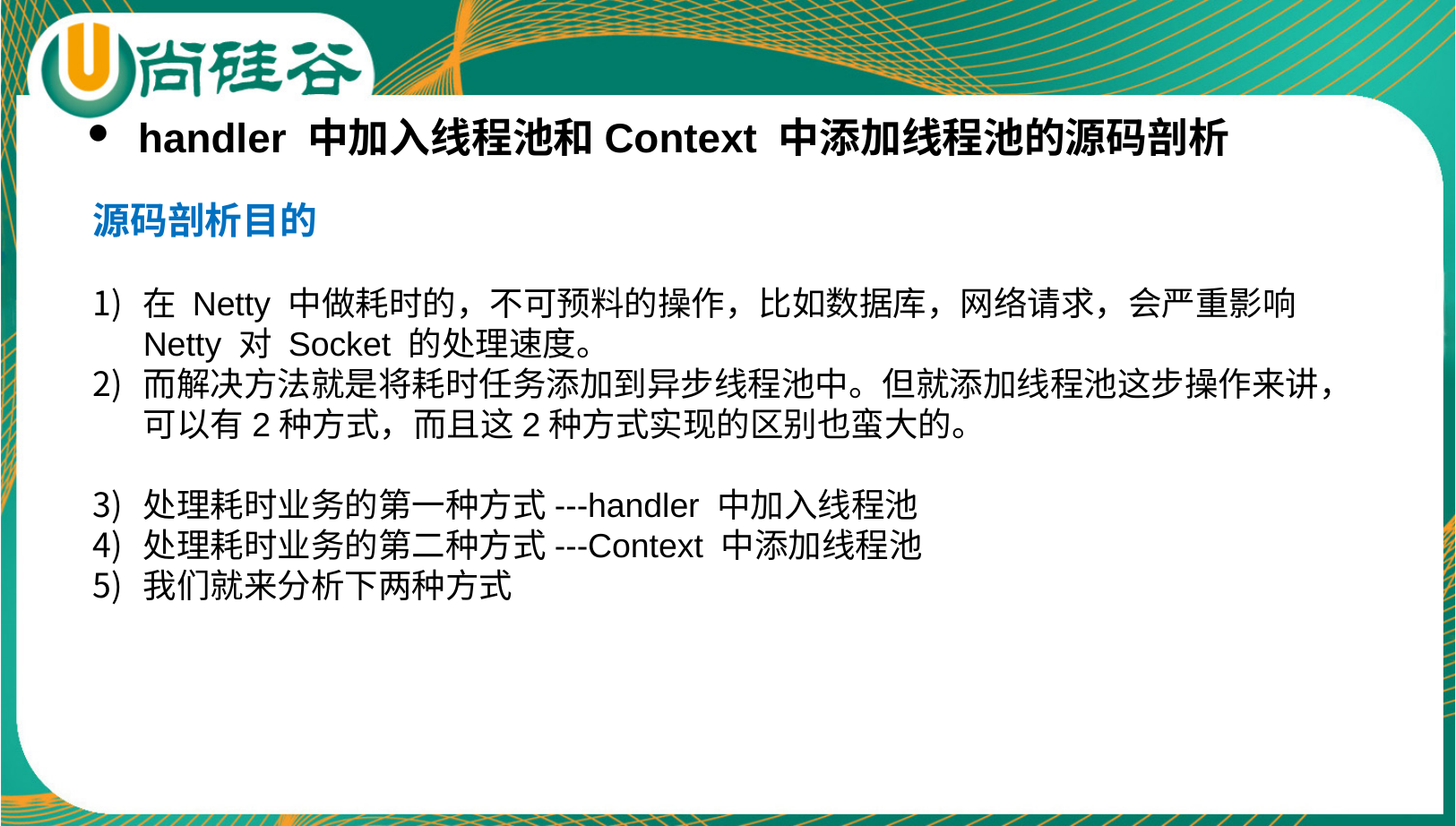

handler 中加入线程池和Context 中添加线程池的源码剖析
源码剖析目的

在 Netty 中做耗时的，不可预料的操作，比如数据库，网络请求，会严重影响 Netty 对 Socket 的处理速度。
而解决方法就是将耗时任务添加到异步线程池中。但就添加线程池这步操作来讲，可以有2种方式，而且这2种方式实现的区别也蛮大的。

处理耗时业务的第一种方式---handler 中加入线程池
处理耗时业务的第二种方式---Context 中添加线程池
我们就来分析下两种方式